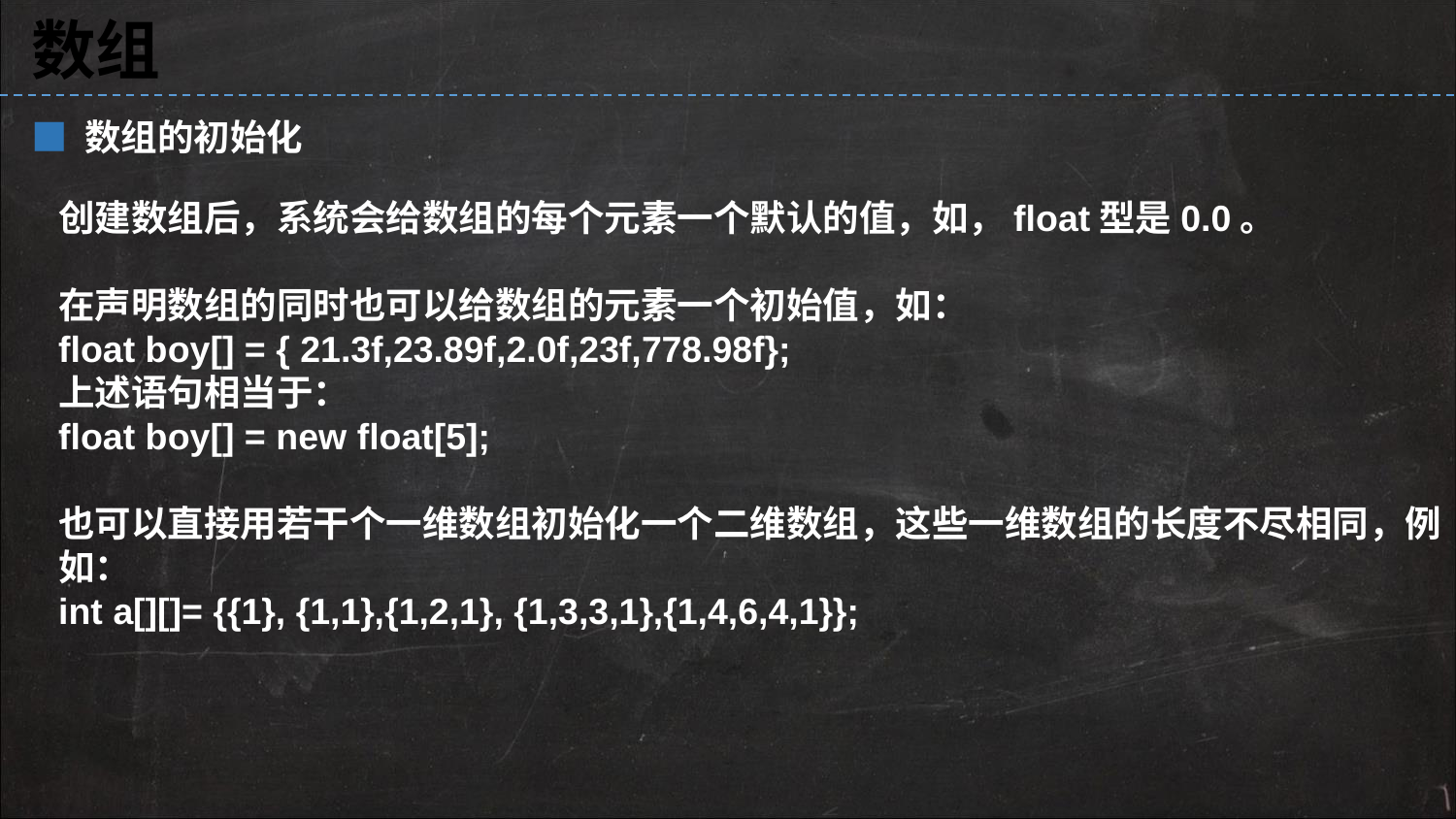

数组
■ 数组的初始化
创建数组后，系统会给数组的每个元素一个默认的值，如，float型是0.0。

在声明数组的同时也可以给数组的元素一个初始值，如：
float boy[] = { 21.3f,23.89f,2.0f,23f,778.98f};
上述语句相当于：
float boy[] = new float[5];

也可以直接用若干个一维数组初始化一个二维数组，这些一维数组的长度不尽相同，例如：
int a[][]= {{1}, {1,1},{1,2,1}, {1,3,3,1},{1,4,6,4,1}};